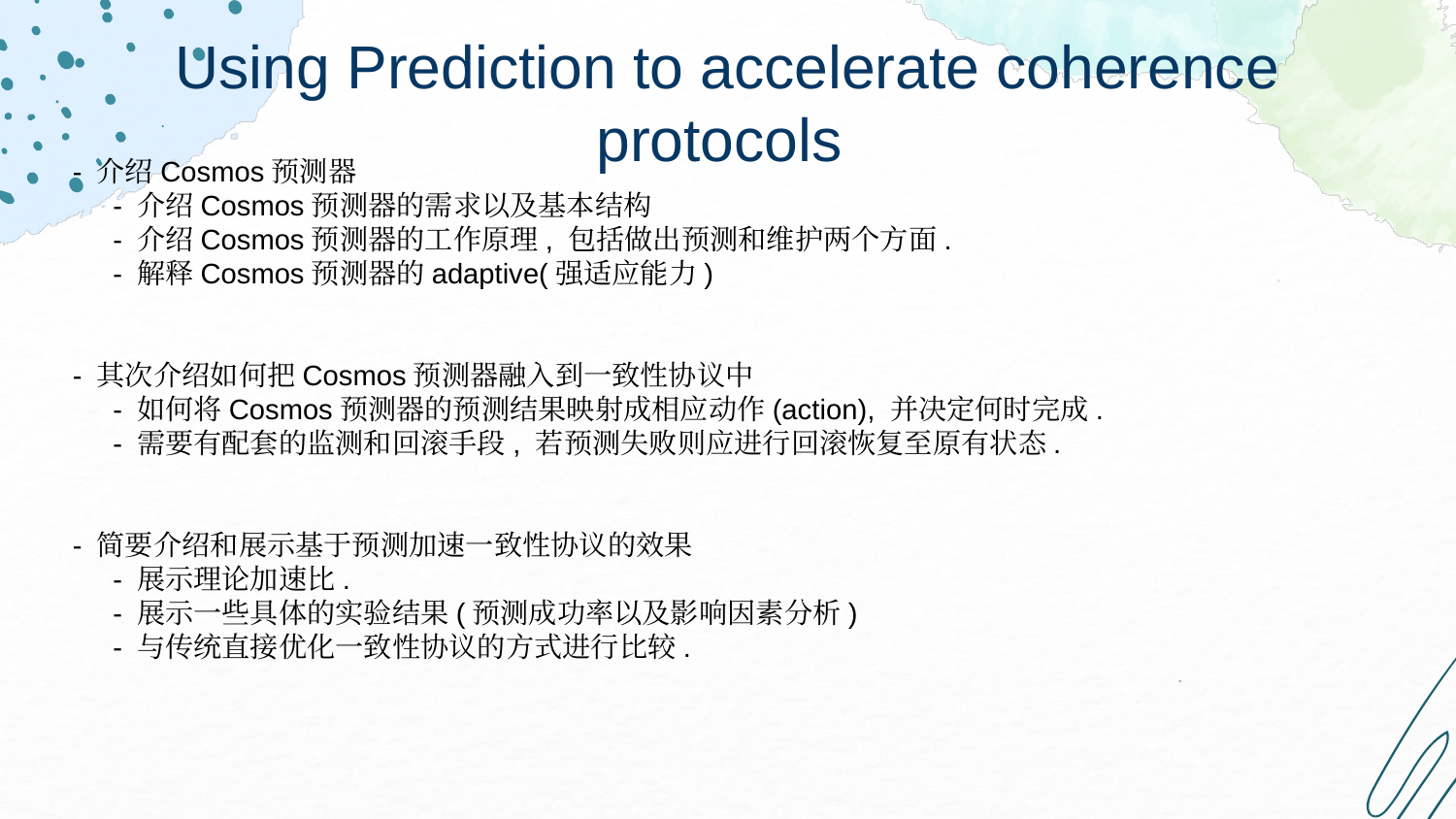

# Using Prediction to accelerate coherence protocols
- 介绍Cosmos预测器
     - 介绍Cosmos预测器的需求以及基本结构
     - 介绍Cosmos预测器的工作原理, 包括做出预测和维护两个方面.
     - 解释Cosmos预测器的adaptive(强适应能力)

- 其次介绍如何把Cosmos预测器融入到一致性协议中
     - 如何将Cosmos预测器的预测结果映射成相应动作(action), 并决定何时完成.
     - 需要有配套的监测和回滚手段, 若预测失败则应进行回滚恢复至原有状态.

- 简要介绍和展示基于预测加速一致性协议的效果
     - 展示理论加速比.
     - 展示一些具体的实验结果(预测成功率以及影响因素分析)
     - 与传统直接优化一致性协议的方式进行比较.